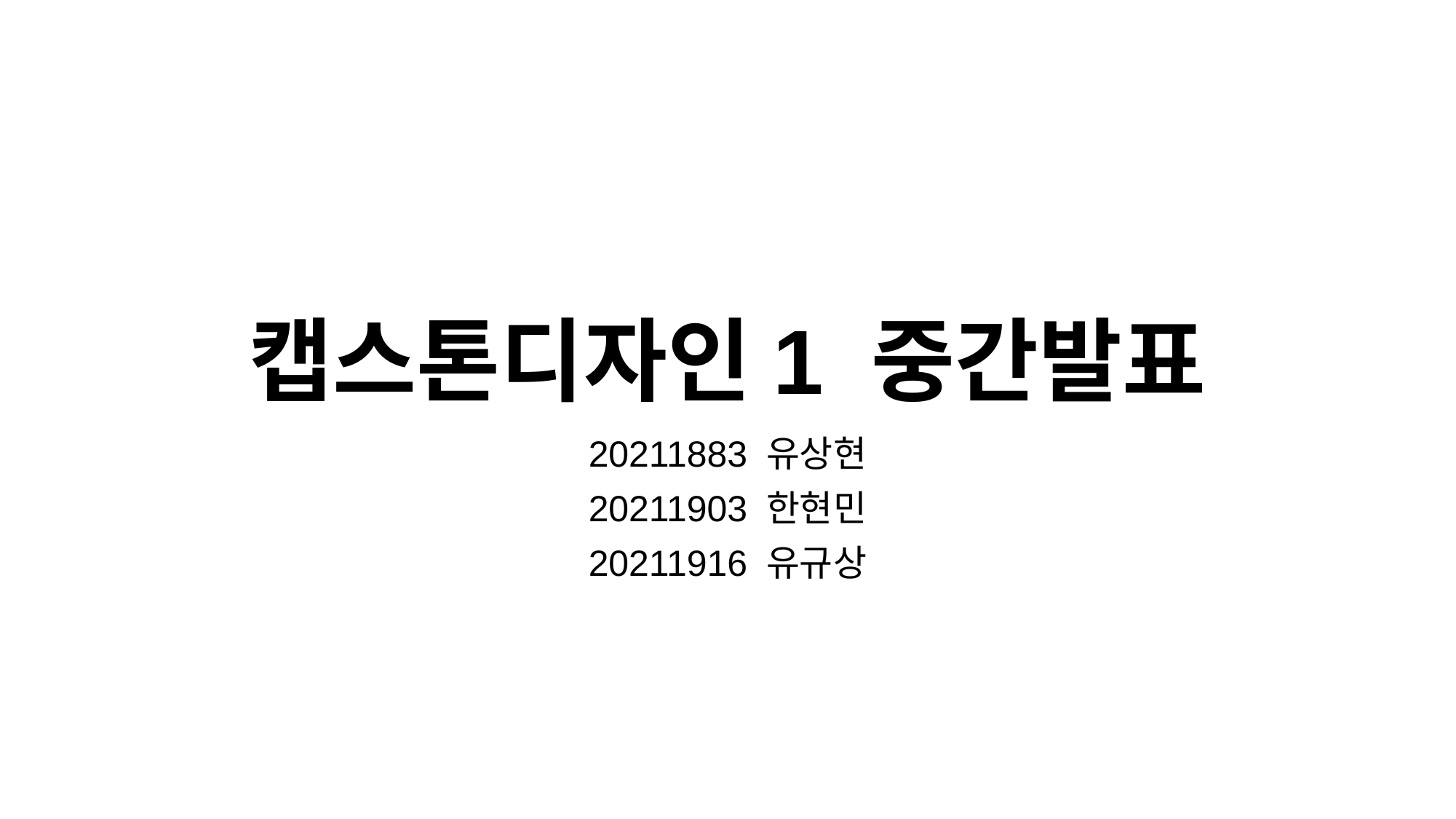

# 캡스톤디자인1 중간발표
20211883 유상현
20211903 한현민
20211916 유규상